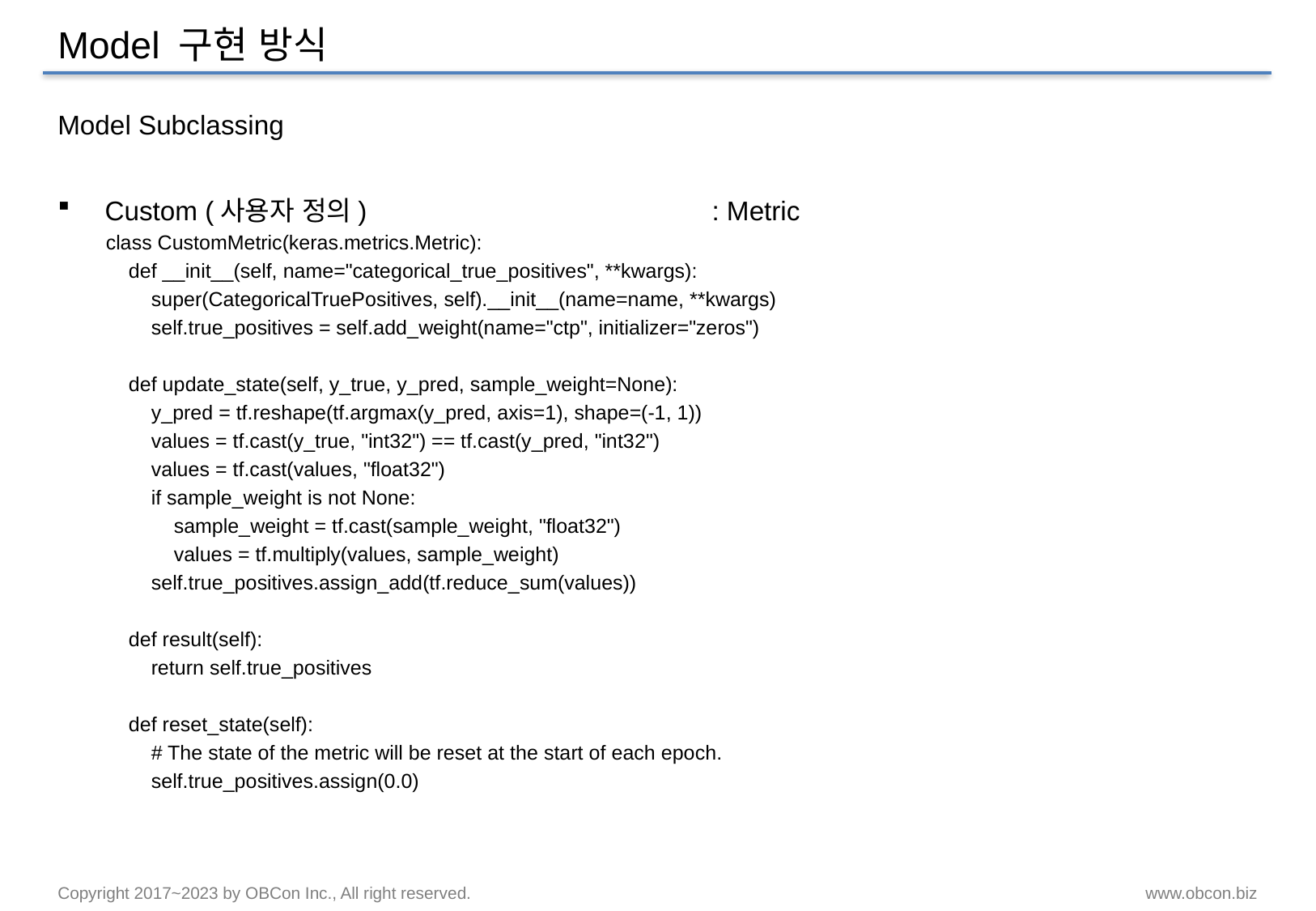

# Model 구현 방식
Model Subclassing
Custom (사용자 정의)			: Metric
class CustomMetric(keras.metrics.Metric):
    def __init__(self, name="categorical_true_positives", **kwargs):
        super(CategoricalTruePositives, self).__init__(name=name, **kwargs)
        self.true_positives = self.add_weight(name="ctp", initializer="zeros")

    def update_state(self, y_true, y_pred, sample_weight=None):
        y_pred = tf.reshape(tf.argmax(y_pred, axis=1), shape=(-1, 1))
        values = tf.cast(y_true, "int32") == tf.cast(y_pred, "int32")
        values = tf.cast(values, "float32")
        if sample_weight is not None:
            sample_weight = tf.cast(sample_weight, "float32")
            values = tf.multiply(values, sample_weight)
        self.true_positives.assign_add(tf.reduce_sum(values))

    def result(self):
        return self.true_positives

    def reset_state(self):
        # The state of the metric will be reset at the start of each epoch.
        self.true_positives.assign(0.0)